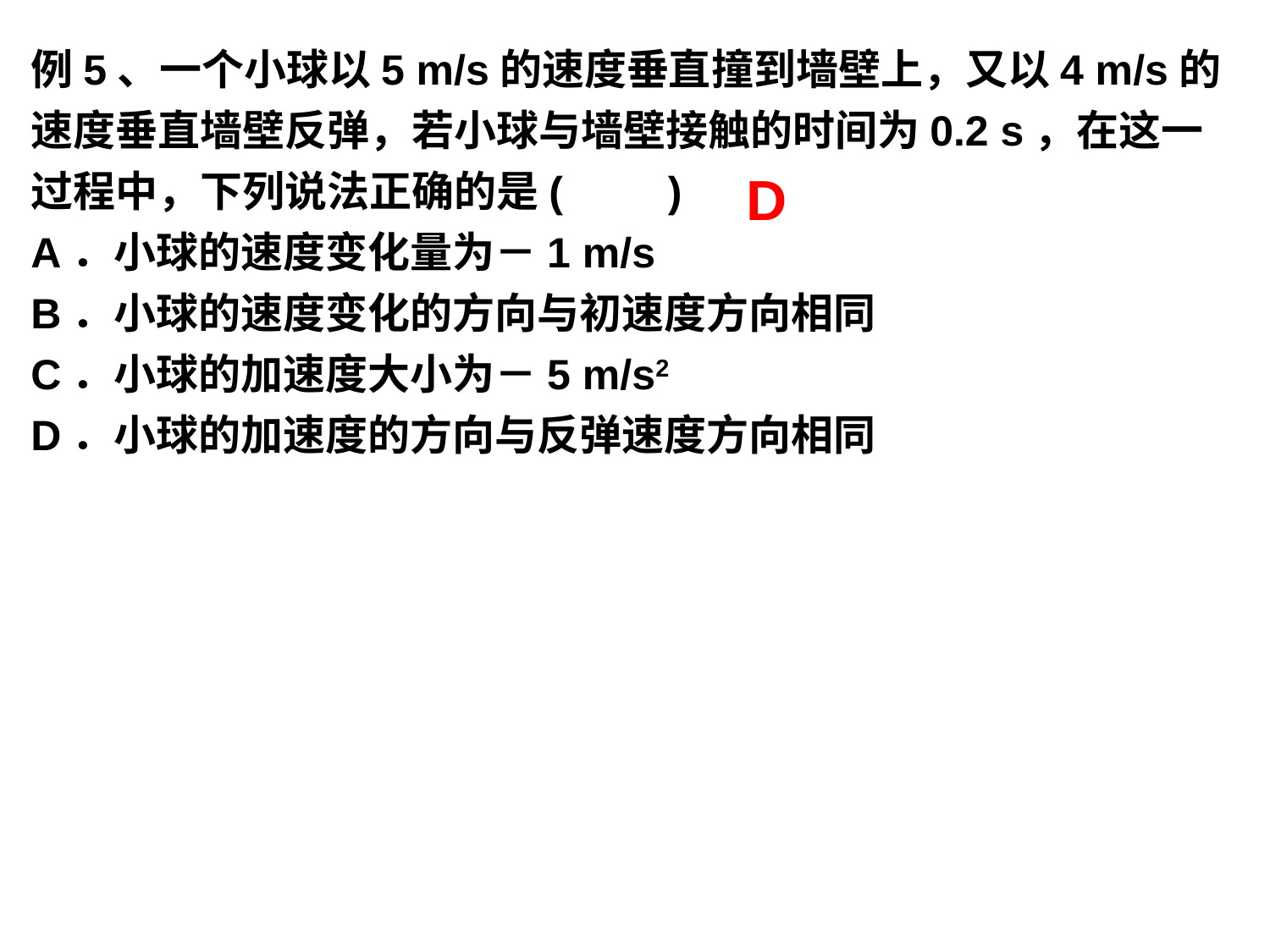

例5、一个小球以5 m/s的速度垂直撞到墙壁上，又以4 m/s的速度垂直墙壁反弹，若小球与墙壁接触的时间为0.2 s，在这一过程中，下列说法正确的是(　　)
A．小球的速度变化量为－1 m/s
B．小球的速度变化的方向与初速度方向相同
C．小球的加速度大小为－5 m/s2
D．小球的加速度的方向与反弹速度方向相同
D